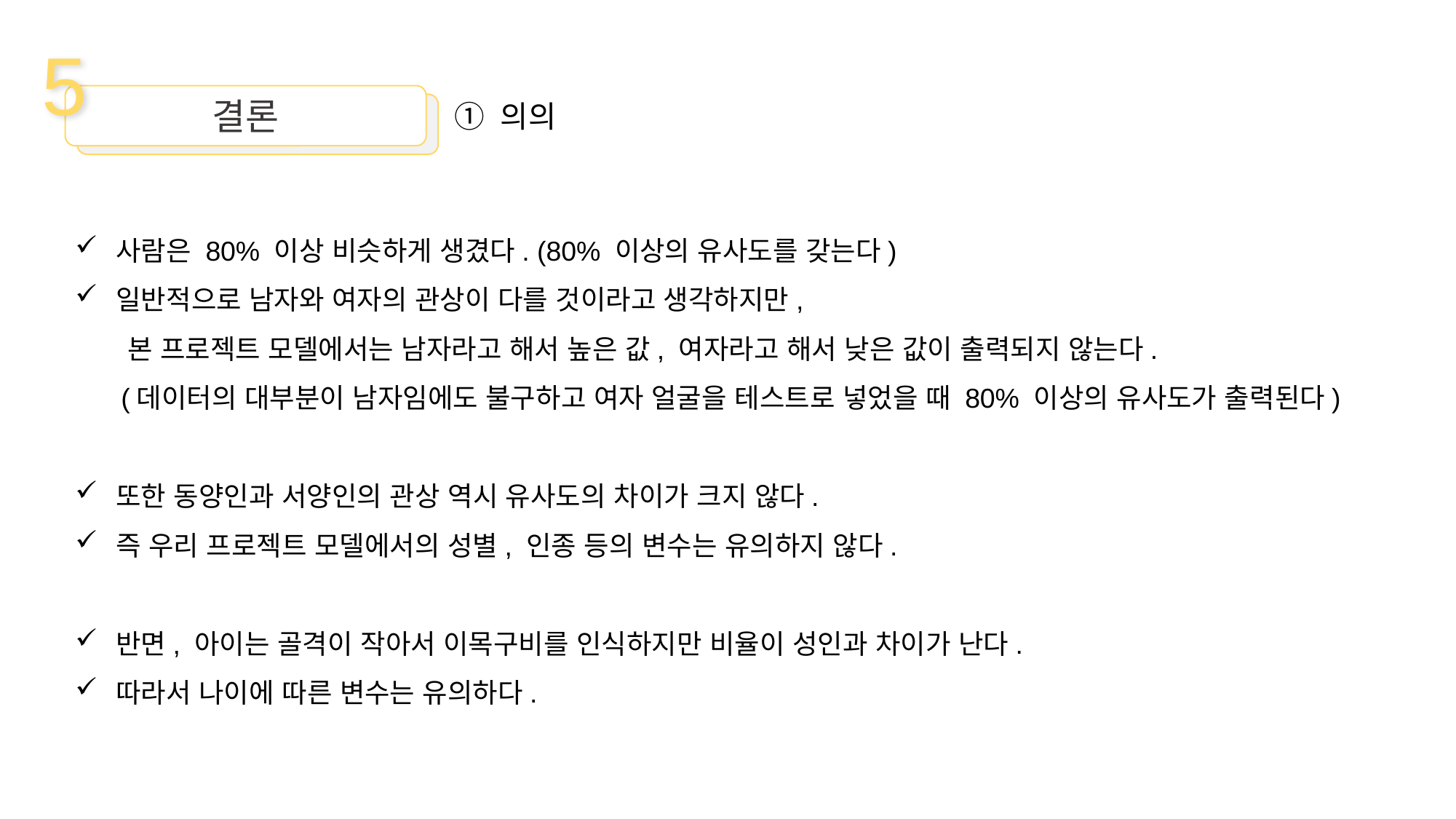

5

결론
① 의의

사람은 80% 이상 비슷하게 생겼다. (80% 이상의 유사도를 갖는다)
일반적으로 남자와 여자의 관상이 다를 것이라고 생각하지만,
      본 프로젝트 모델에서는 남자라고 해서 높은 값, 여자라고 해서 낮은 값이 출력되지 않는다.
      (데이터의 대부분이 남자임에도 불구하고 여자 얼굴을 테스트로 넣었을 때 80% 이상의 유사도가 출력된다)

또한 동양인과 서양인의 관상 역시 유사도의 차이가 크지 않다.
즉 우리 프로젝트 모델에서의 성별, 인종 등의 변수는 유의하지 않다.

반면, 아이는 골격이 작아서 이목구비를 인식하지만 비율이 성인과 차이가 난다.
따라서 나이에 따른 변수는 유의하다.